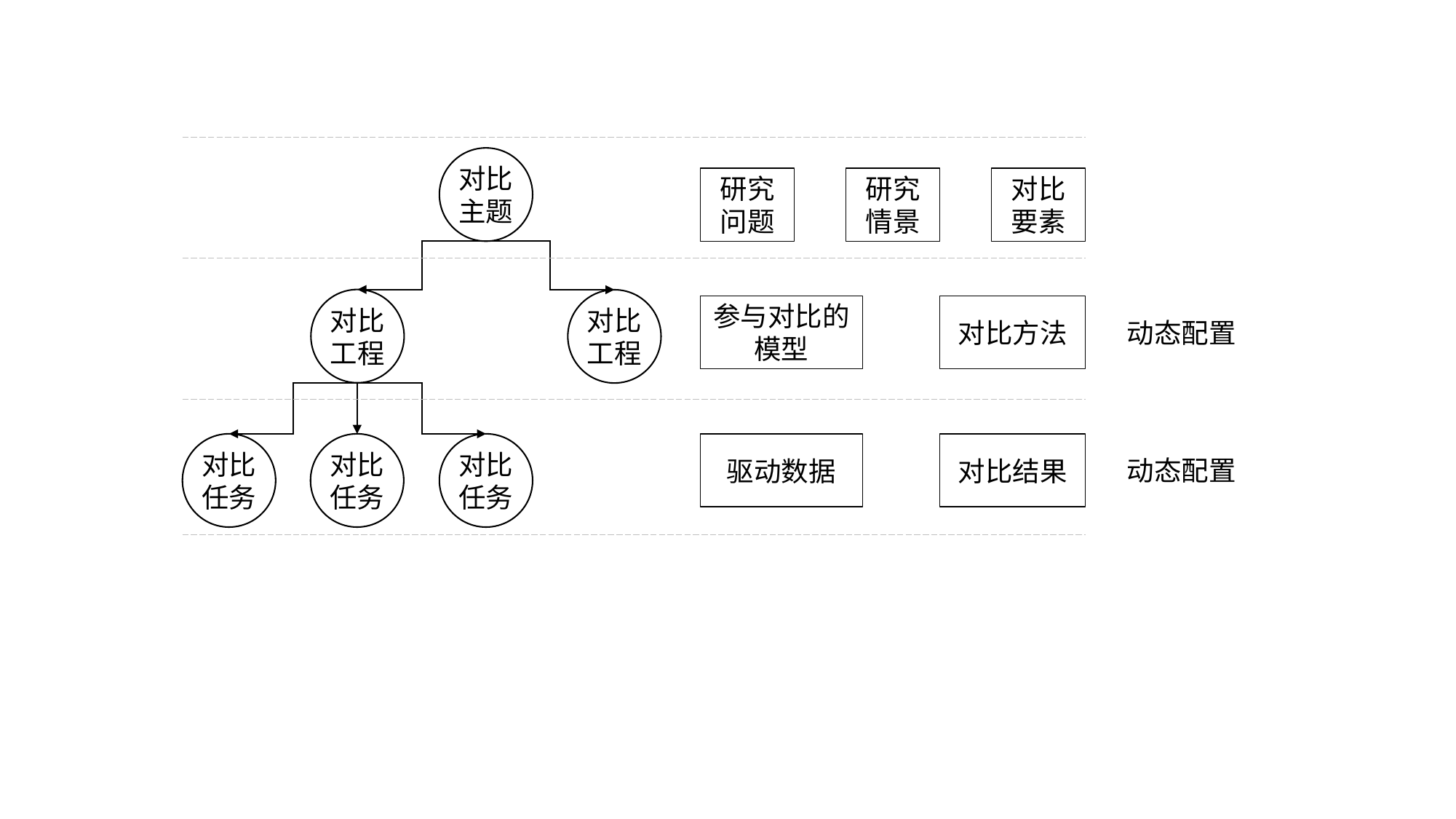

对比
主题
对比工程
对比工程
对比任务
对比任务
对比任务
研究问题
研究情景
对比要素
参与对比的模型
对比方法
驱动数据
对比结果
动态配置
动态配置